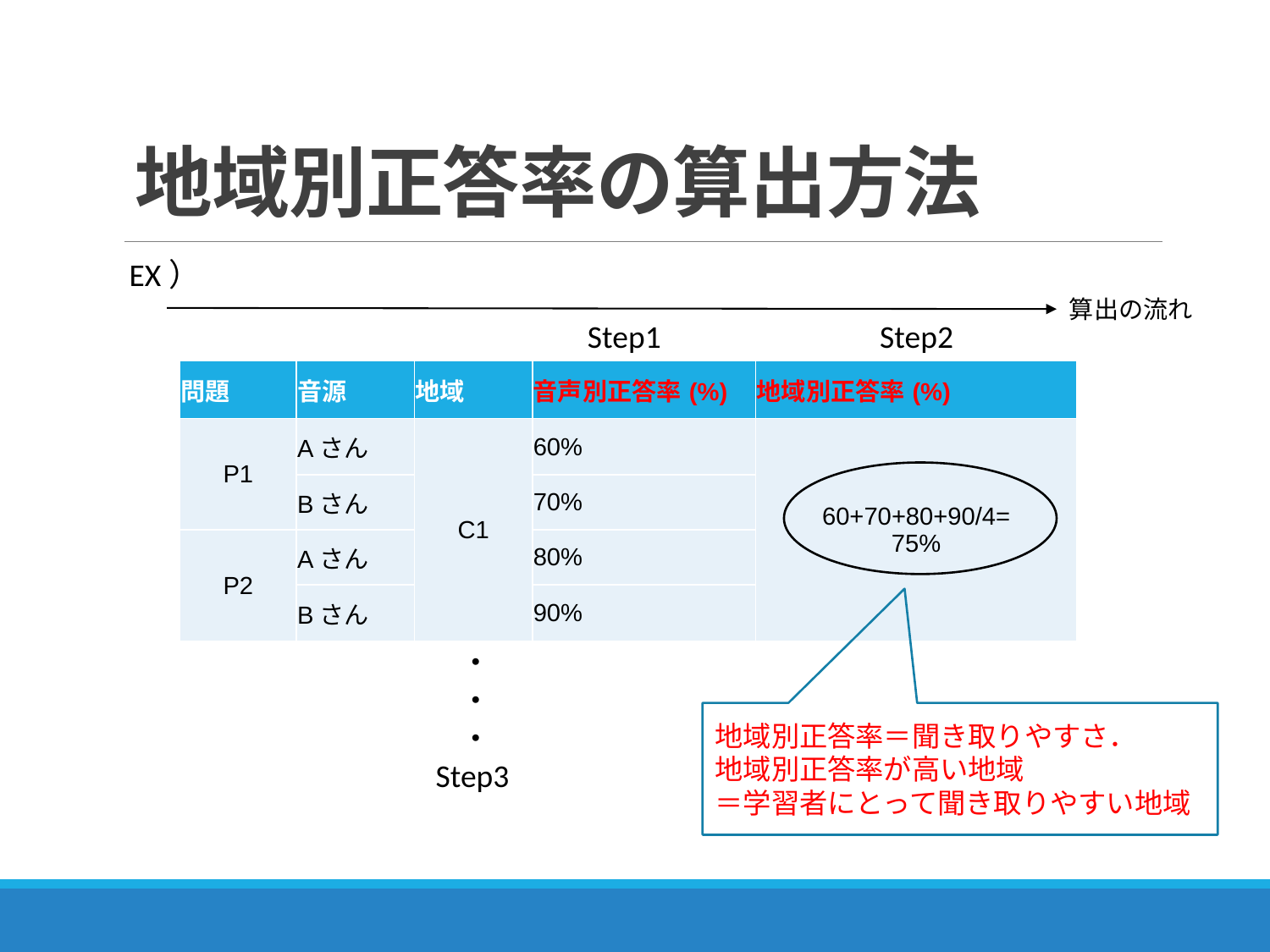

# 地域別正答率の算出方法
EX）
算出の流れ
Step1
Step2
| 問題 | 音源 | 地域 | 音声別正答率(%) | 地域別正答率(%) |
| --- | --- | --- | --- | --- |
| P1 | Aさん | C1 | 60% | 60+70+80+90/4= 75% |
|  | Bさん |  | 70% |  |
| P2 | Aさん |  | 80% |  |
|  | Bさん |  | 90% |  |

・
・
・
地域別正答率＝聞き取りやすさ．
地域別正答率が高い地域
＝学習者にとって聞き取りやすい地域
Step3
13